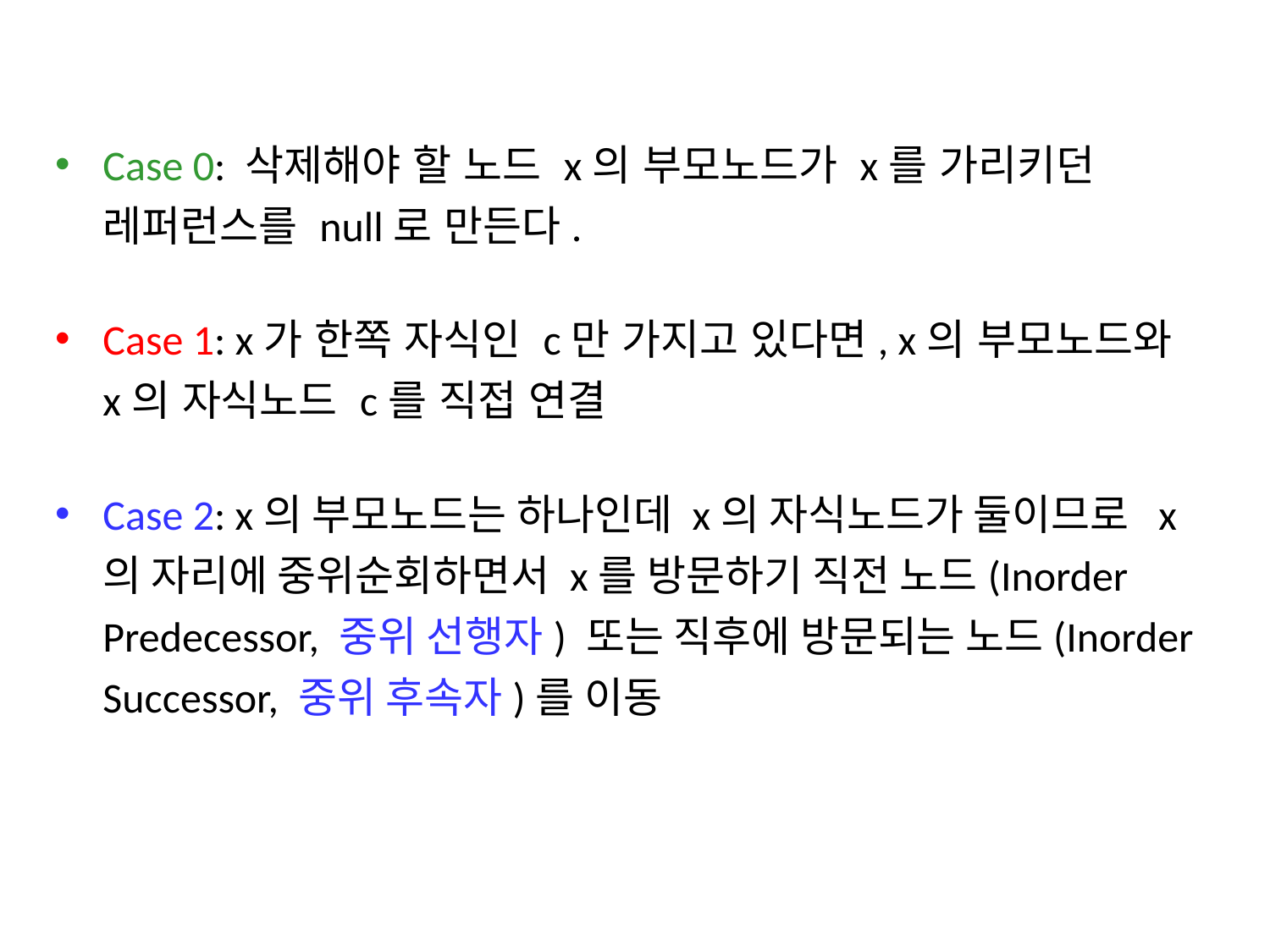

Case 0: 삭제해야 할 노드 x의 부모노드가 x를 가리키던 레퍼런스를 null로 만든다.
Case 1: x가 한쪽 자식인 c만 가지고 있다면, x의 부모노드와 x의 자식노드 c를 직접 연결
Case 2: x의 부모노드는 하나인데 x의 자식노드가 둘이므로  x의 자리에 중위순회하면서 x를 방문하기 직전 노드(Inorder Predecessor, 중위 선행자) 또는 직후에 방문되는 노드(Inorder Successor, 중위 후속자)를 이동